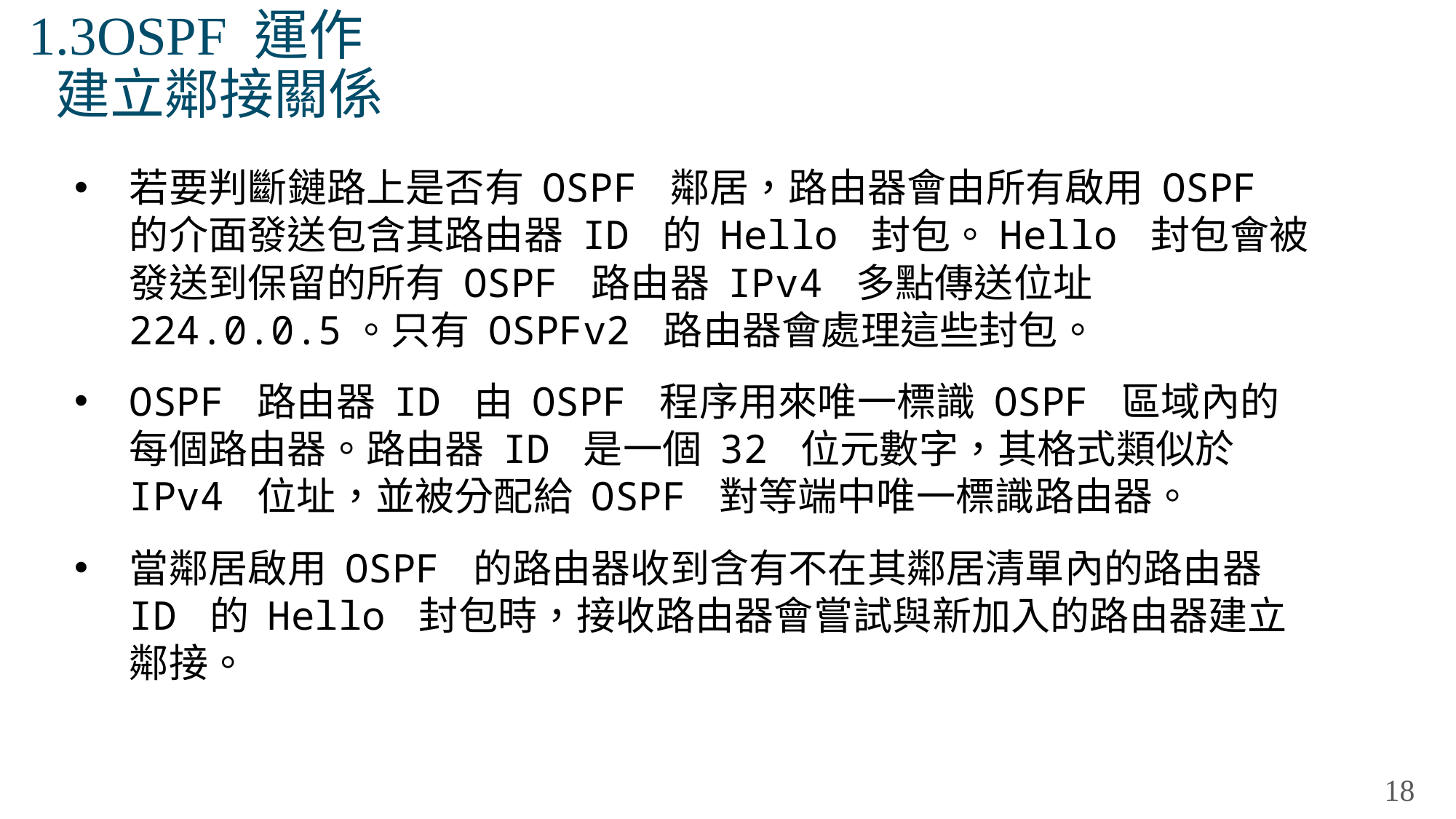

# 1.3OSPF 運作 建立鄰接關係
若要判斷鏈路上是否有 OSPF 鄰居，路由器會由所有啟用 OSPF 的介面發送包含其路由器 ID 的 Hello 封包。Hello 封包會被發送到保留的所有 OSPF 路由器 IPv4 多點傳送位址 224.0.0.5。只有 OSPFv2 路由器會處理這些封包。
OSPF 路由器 ID 由 OSPF 程序用來唯一標識 OSPF 區域內的每個路由器。路由器 ID 是一個 32 位元數字，其格式類似於 IPv4 位址，並被分配給 OSPF 對等端中唯一標識路由器。
當鄰居啟用 OSPF 的路由器收到含有不在其鄰居清單內的路由器 ID 的 Hello 封包時，接收路由器會嘗試與新加入的路由器建立鄰接。
18